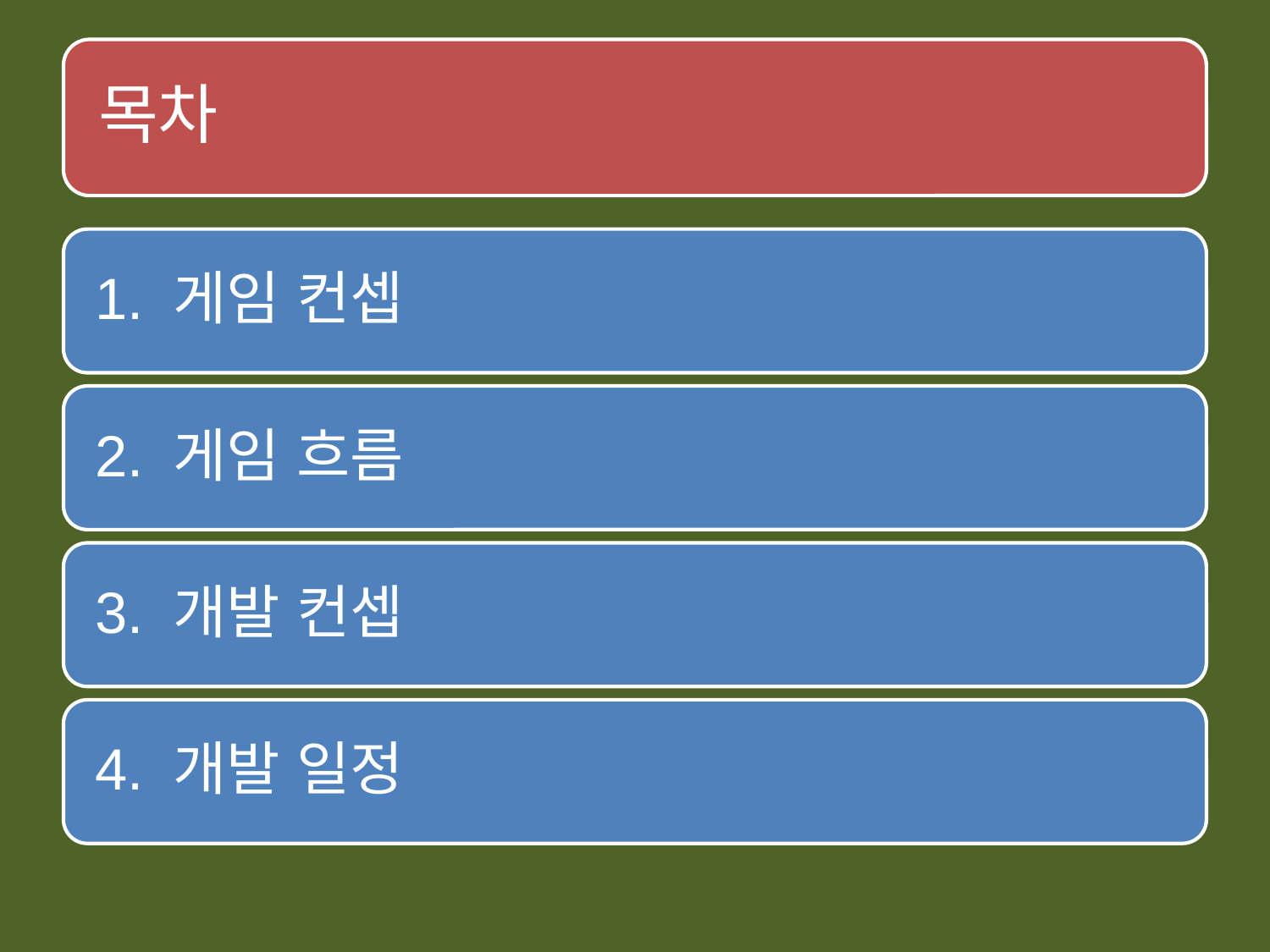

목차
1. 게임 컨셉
2. 게임 흐름
3. 개발 컨셉
4. 개발 일정